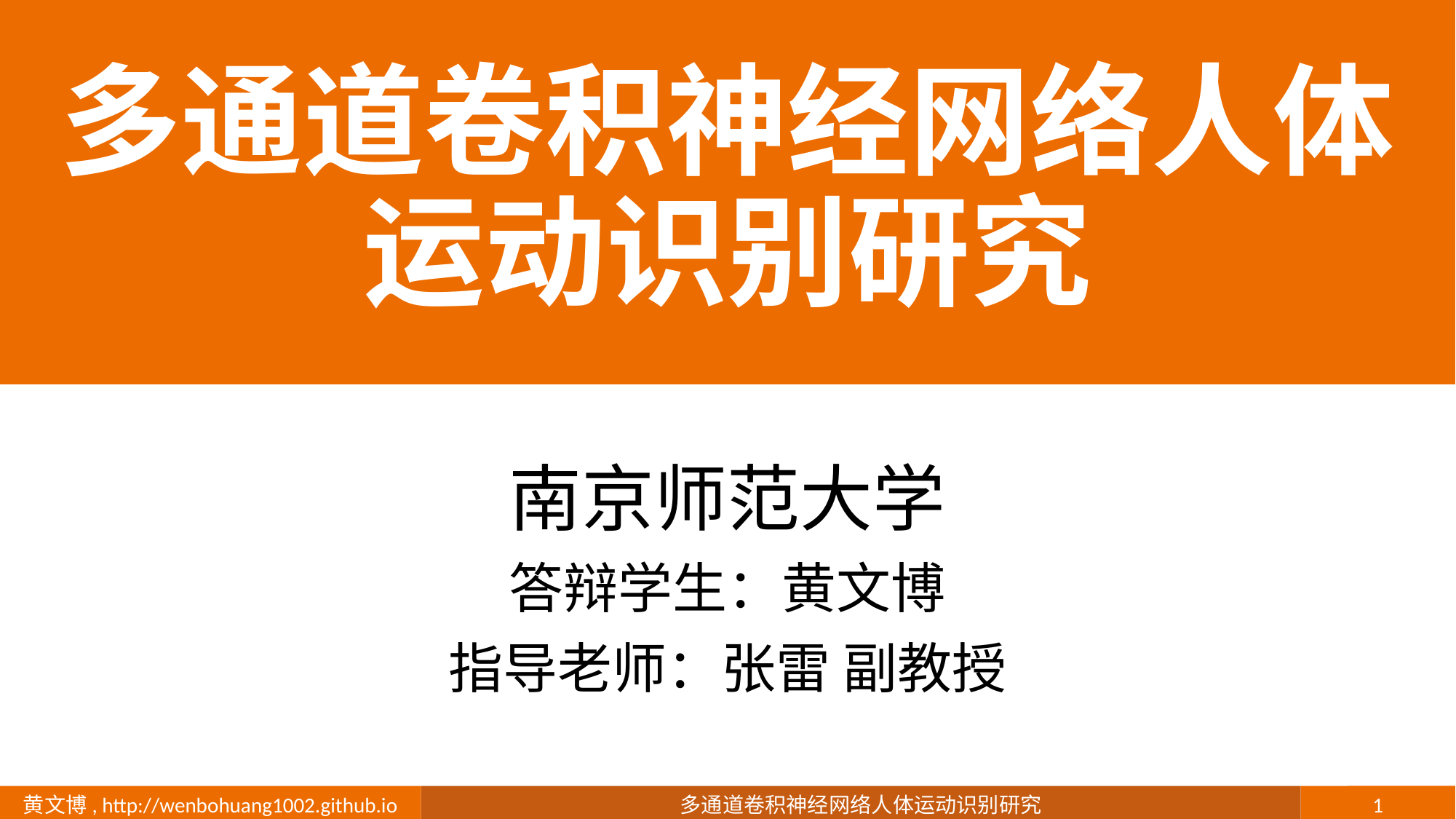

# 多通道卷积神经网络人体运动识别研究
南京师范大学
答辩学生：黄文博
指导老师：张雷 副教授